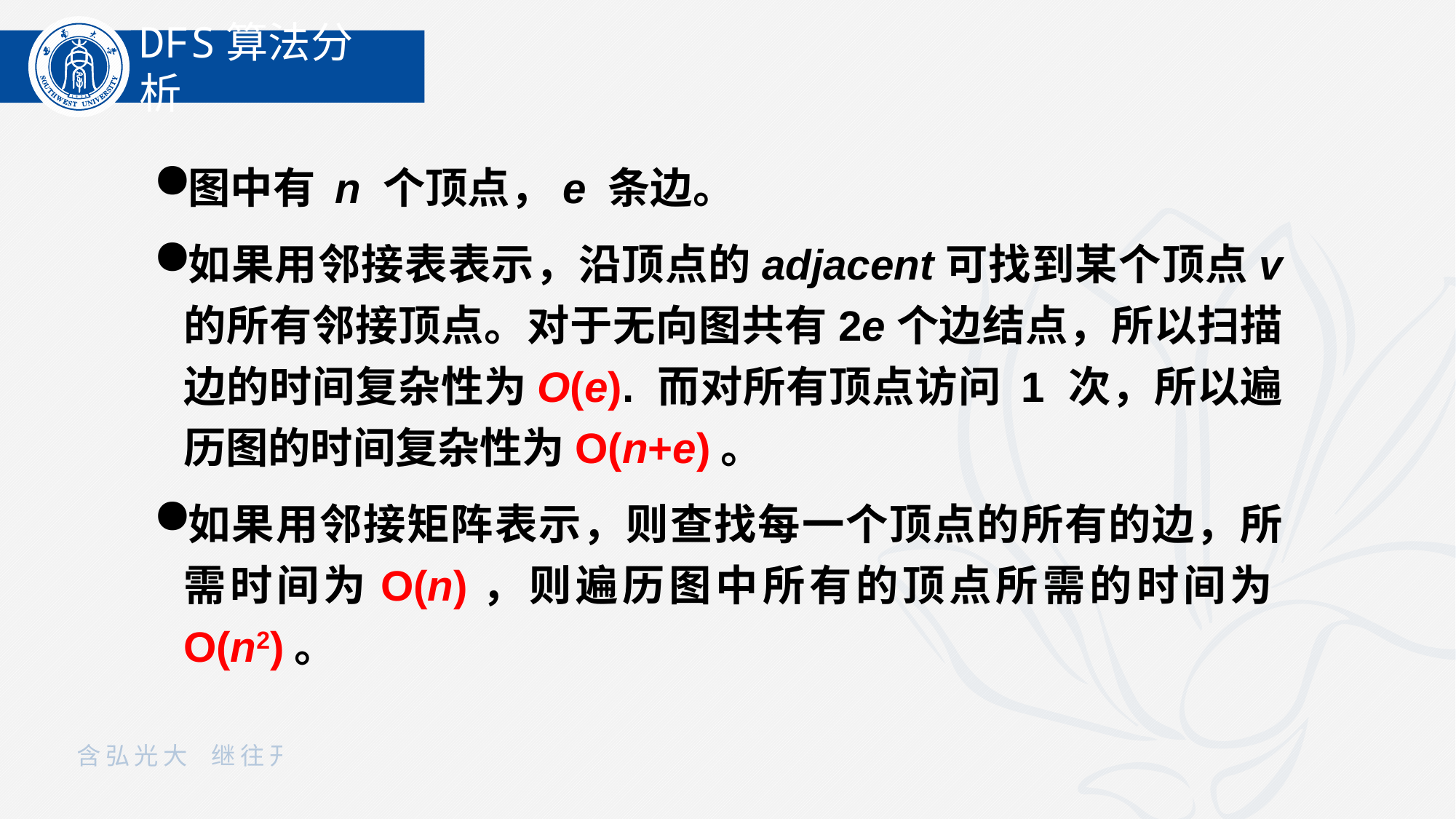

DFS算法分析
图中有 n 个顶点，e 条边。
如果用邻接表表示，沿顶点的adjacent可找到某个顶点v 的所有邻接顶点。对于无向图共有2e个边结点，所以扫描边的时间复杂性为O(e). 而对所有顶点访问 1 次，所以遍历图的时间复杂性为O(n+e)。
如果用邻接矩阵表示，则查找每一个顶点的所有的边，所需时间为O(n)，则遍历图中所有的顶点所需的时间为O(n2)。